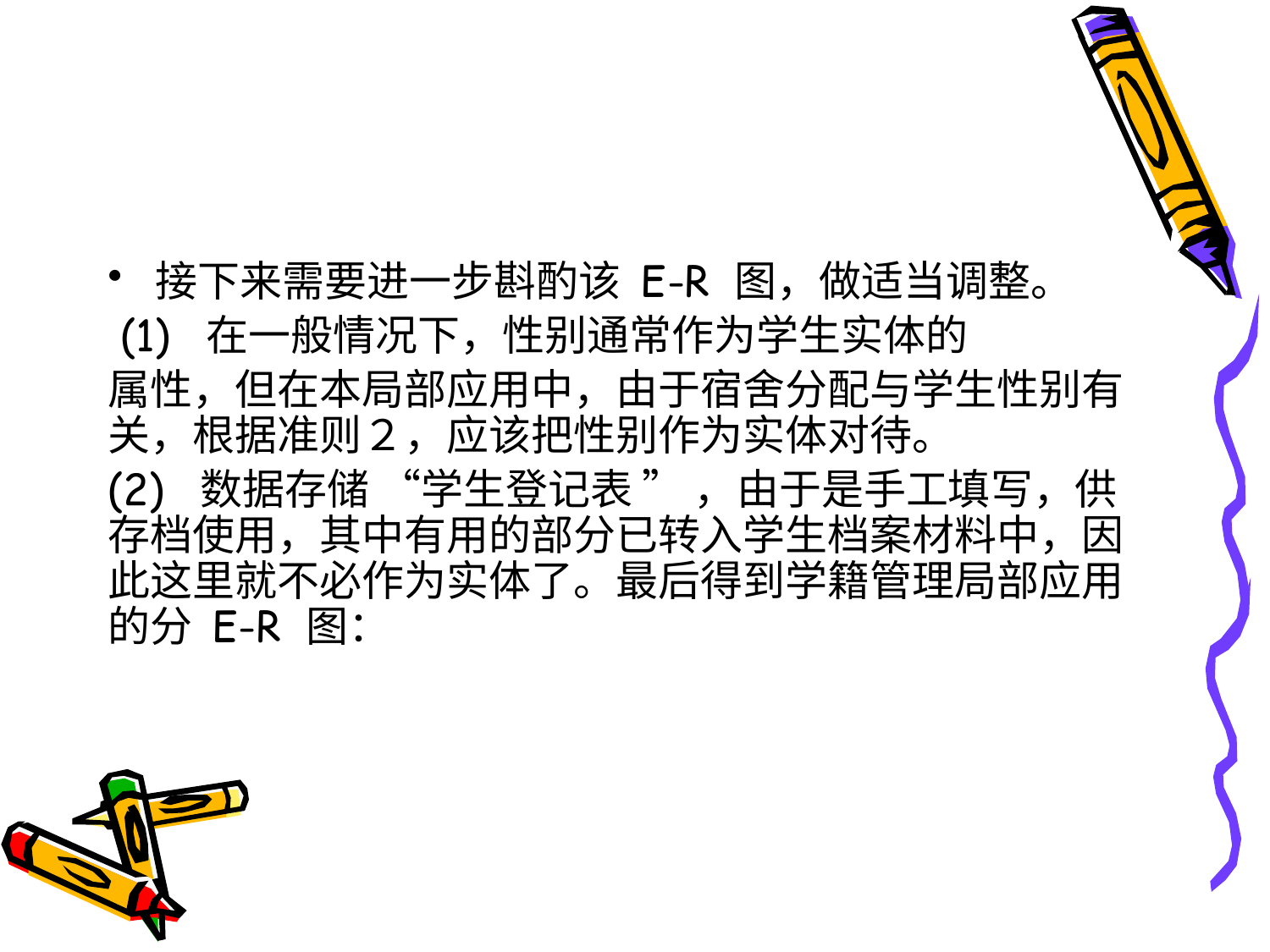

#
接下来需要进一步斟酌该 E-R 图，做适当调整。
 (1)  在一般情况下，性别通常作为学生实体的
属性，但在本局部应用中，由于宿舍分配与学生性别有关，根据准则２，应该把性别作为实体对待。
(2)  数据存储 “学生登记表 ” ，由于是手工填写，供存档使用，其中有用的部分已转入学生档案材料中，因此这里就不必作为实体了。最后得到学籍管理局部应用的分 E-R 图：